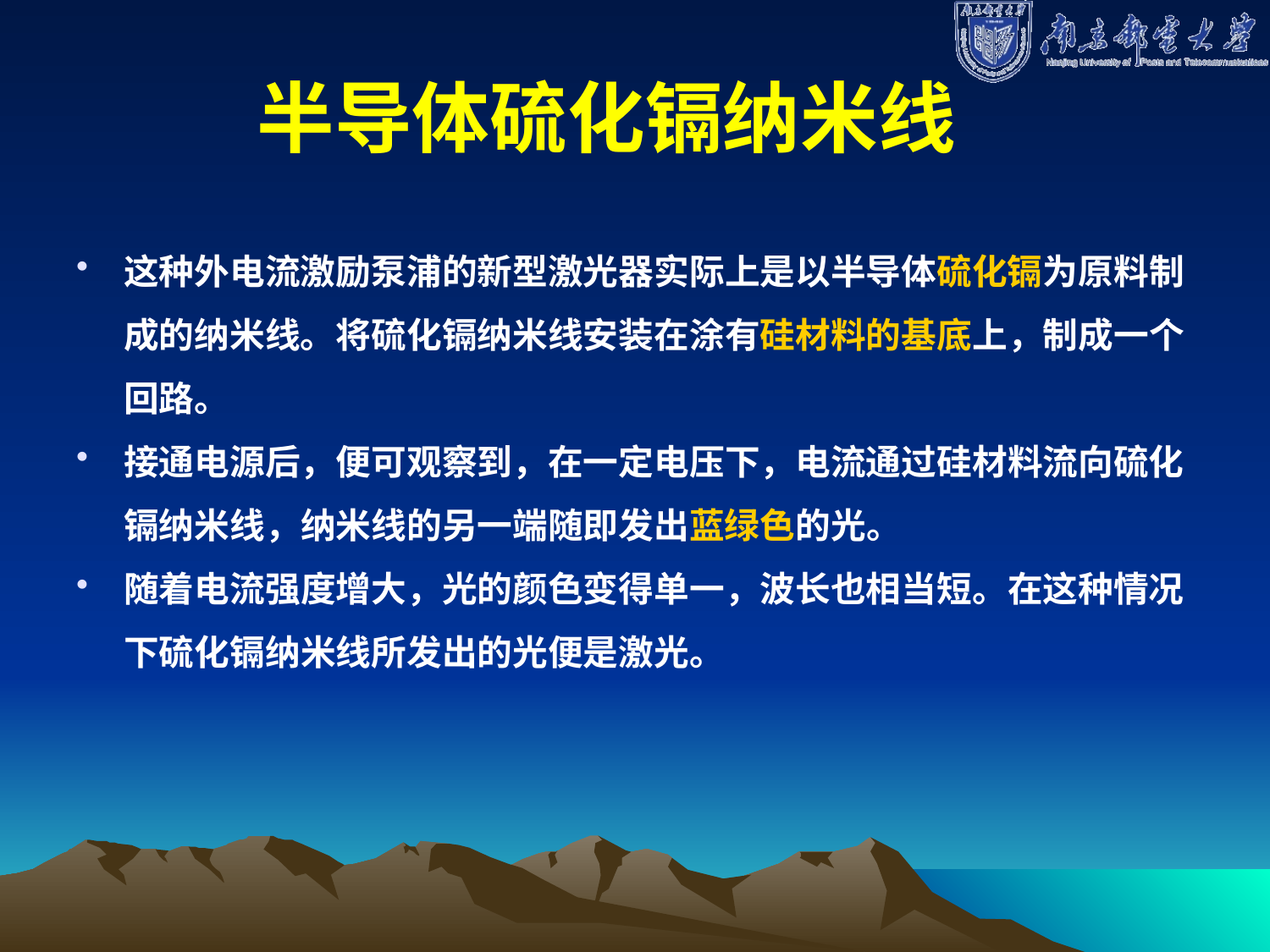

# 半导体硫化镉纳米线
这种外电流激励泵浦的新型激光器实际上是以半导体硫化镉为原料制成的纳米线。将硫化镉纳米线安装在涂有硅材料的基底上，制成一个回路。
接通电源后，便可观察到，在一定电压下，电流通过硅材料流向硫化镉纳米线，纳米线的另一端随即发出蓝绿色的光。
随着电流强度增大，光的颜色变得单一，波长也相当短。在这种情况下硫化镉纳米线所发出的光便是激光。

22